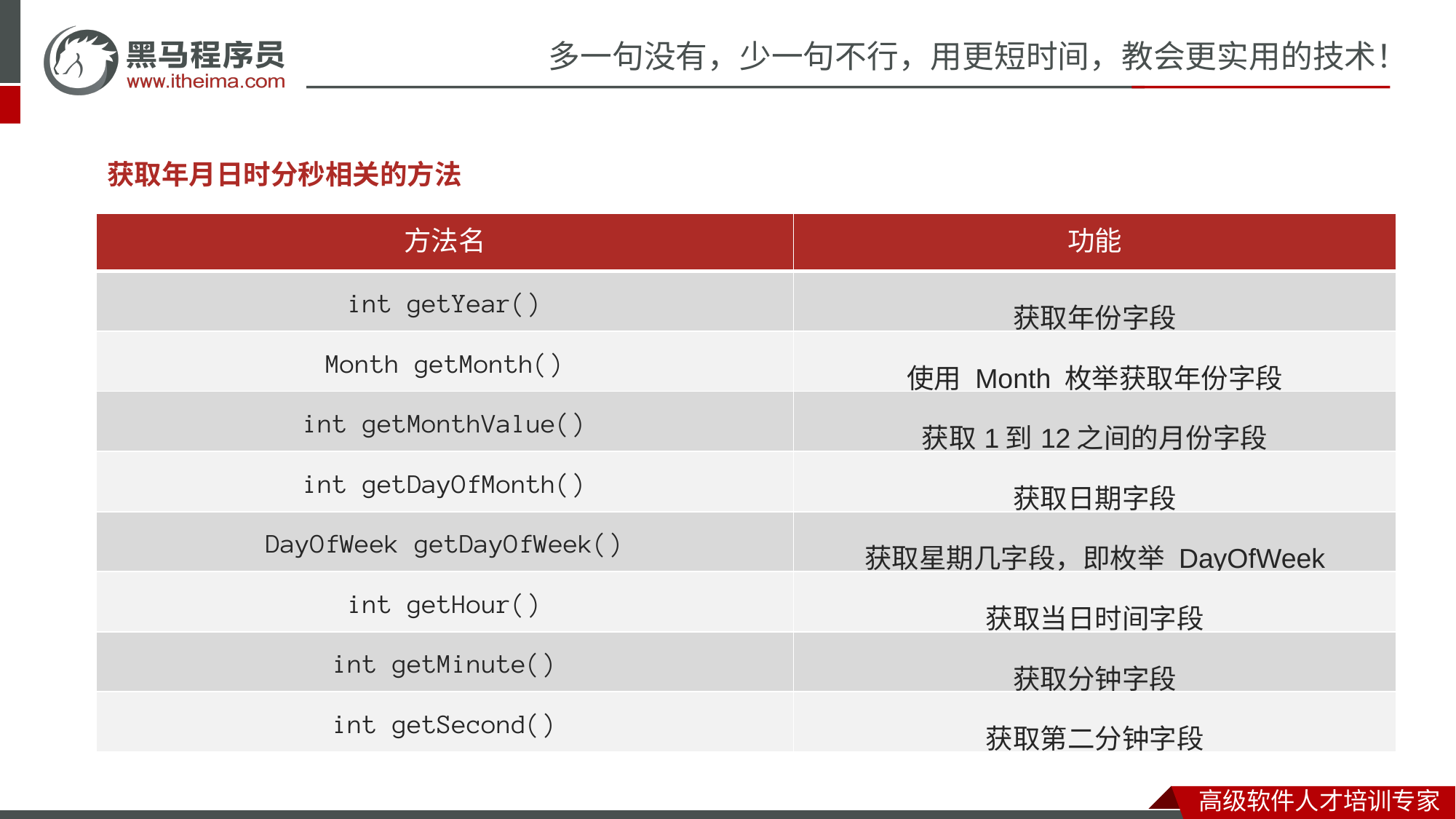

获取年月日时分秒相关的方法
| 方法名 | 功能 |
| --- | --- |
| int getYear() | 获取年份字段 |
| Month getMonth() | 使用 Month 枚举获取年份字段 |
| int getMonthValue() | 获取1到12之间的月份字段 |
| int getDayOfMonth() | 获取日期字段 |
| DayOfWeek getDayOfWeek() | 获取星期几字段，即枚举 DayOfWeek |
| int getHour() | 获取当日时间字段 |
| int getMinute() | 获取分钟字段 |
| int getSecond() | 获取第二分钟字段 |
获取年月日时分秒的相关方法